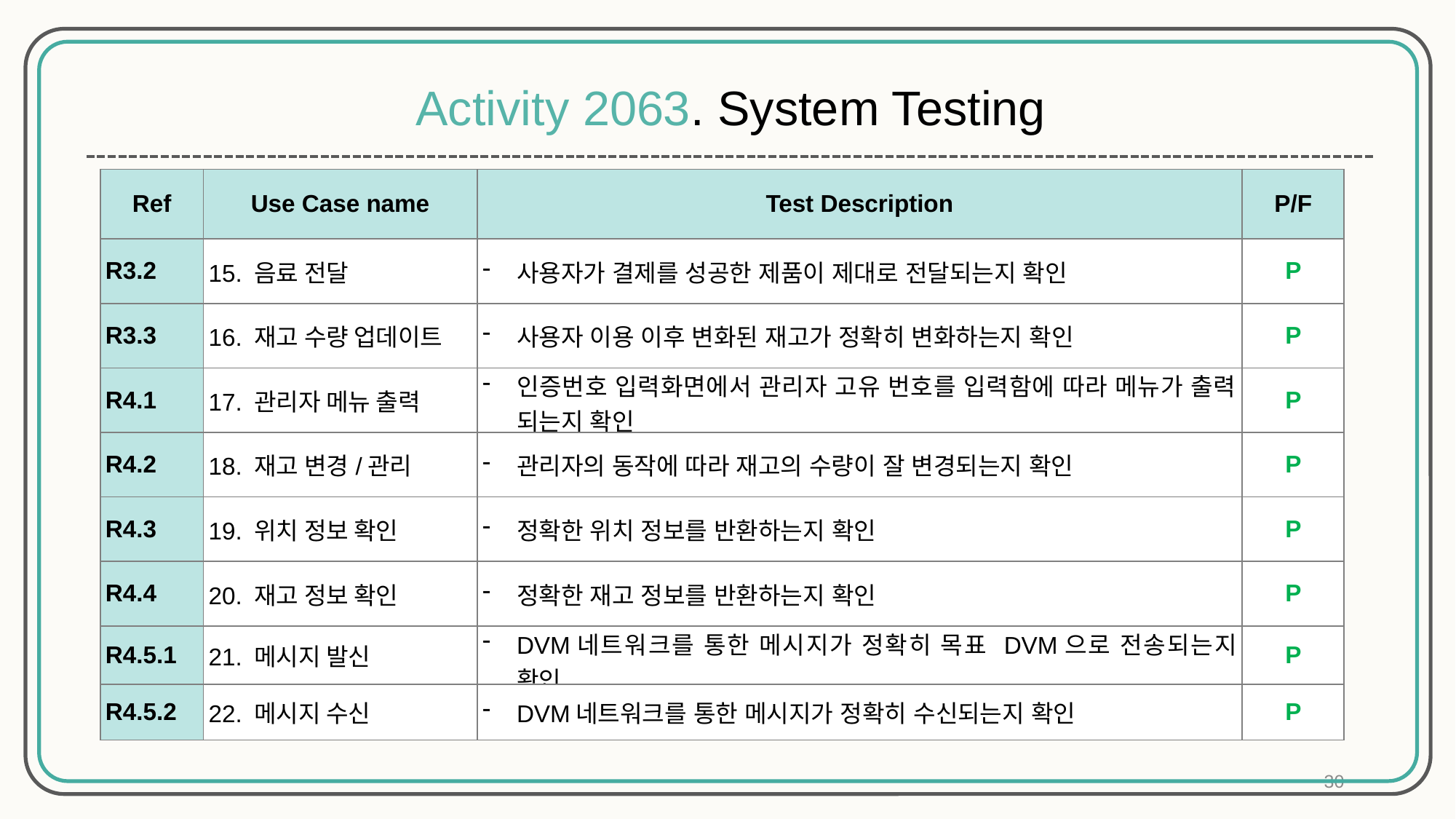

Activity 2063. System Testing

| Ref | Use Case name | Test Description | P/F |
| --- | --- | --- | --- |
| R3.2 | 15. 음료 전달 | 사용자가 결제를 성공한 제품이 제대로 전달되는지 확인 | P |
| R3.3 | 16. 재고 수량 업데이트 | 사용자 이용 이후 변화된 재고가 정확히 변화하는지 확인 | P |
| R4.1 | 17. 관리자 메뉴 출력 | 인증번호 입력화면에서 관리자 고유 번호를 입력함에 따라 메뉴가 출력 되는지 확인 | P |
| R4.2 | 18. 재고 변경/관리 | 관리자의 동작에 따라 재고의 수량이 잘 변경되는지 확인 | P |
| R4.3 | 19. 위치 정보 확인 | 정확한 위치 정보를 반환하는지 확인 | P |
| R4.4 | 20. 재고 정보 확인 | 정확한 재고 정보를 반환하는지 확인 | P |
| R4.5.1 | 21. 메시지 발신 | DVM네트워크를 통한 메시지가 정확히 목표 DVM으로 전송되는지 확인 | P |
| R4.5.2 | 22. 메시지 수신 | DVM네트워크를 통한 메시지가 정확히 수신되는지 확인 | P |
30